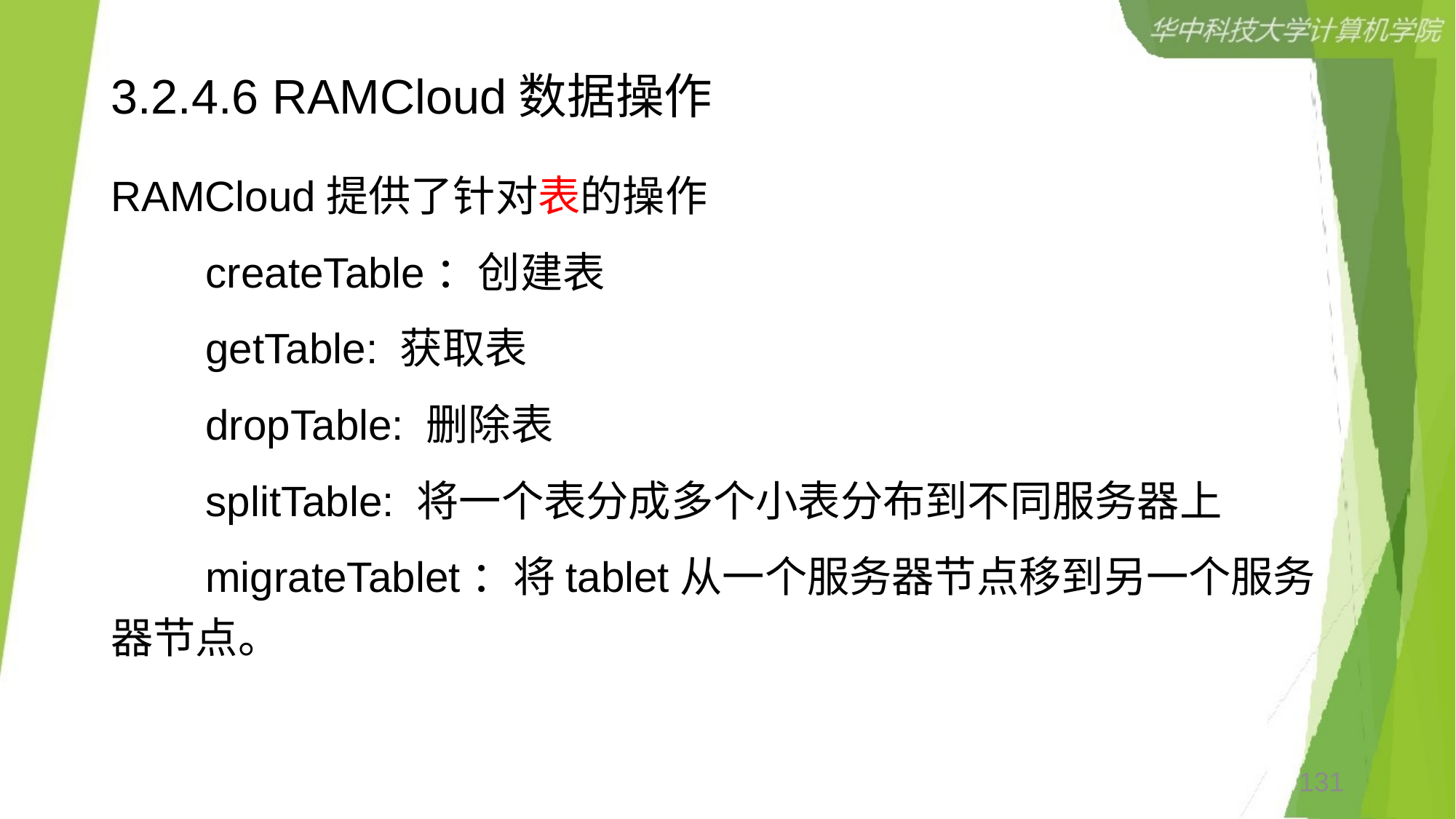

# 3.2.4.6 RAMCloud数据操作
RAMCloud提供了针对表的操作
        createTable：创建表
        getTable: 获取表
        dropTable: 删除表
        splitTable: 将一个表分成多个小表分布到不同服务器上
        migrateTablet：将tablet从一个服务器节点移到另一个服务器节点。

131